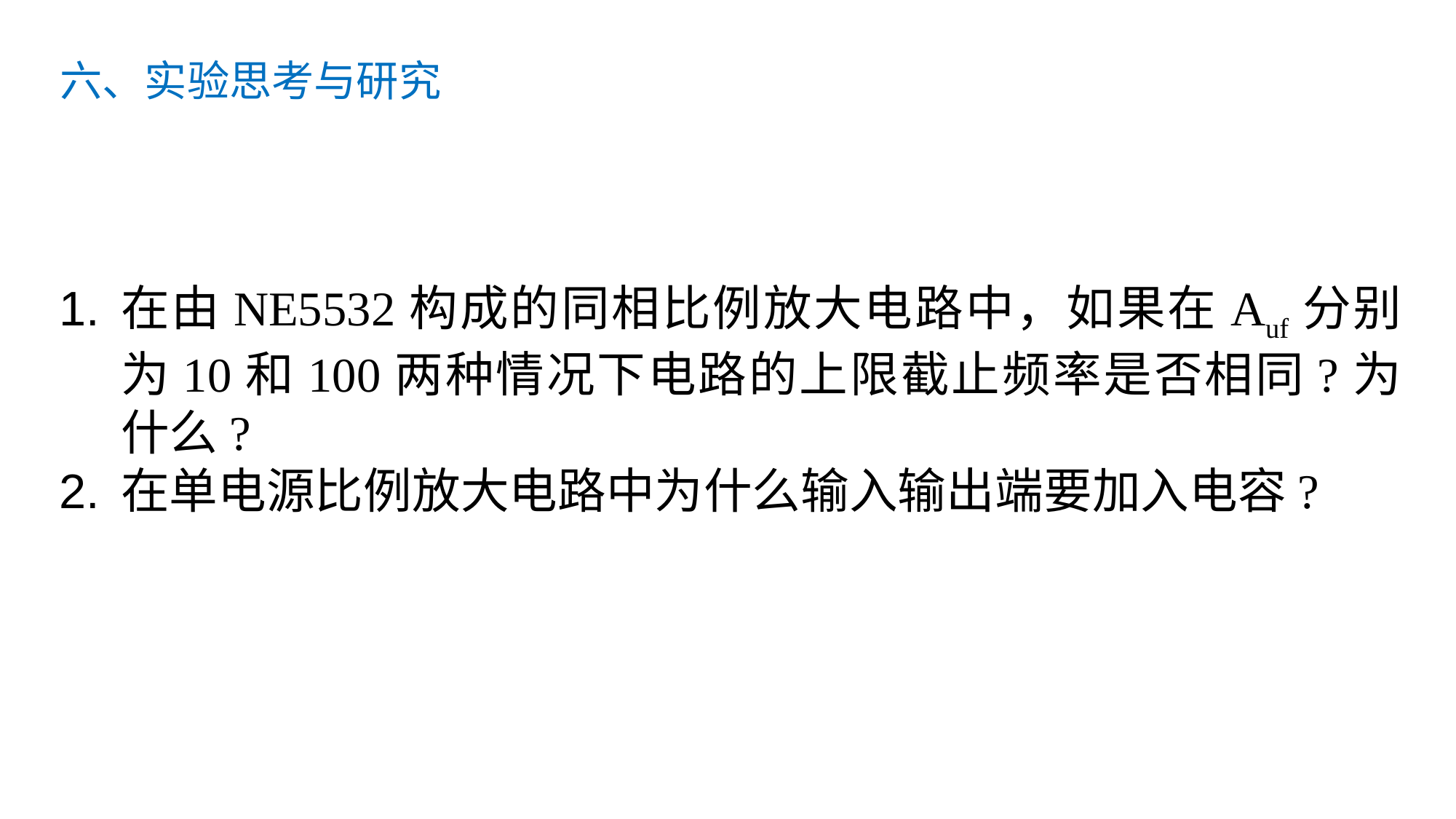

六、实验思考与研究
在由NE5532构成的同相比例放大电路中，如果在Auf分别为10和100两种情况下电路的上限截止频率是否相同?为什么?
在单电源比例放大电路中为什么输入输出端要加入电容?